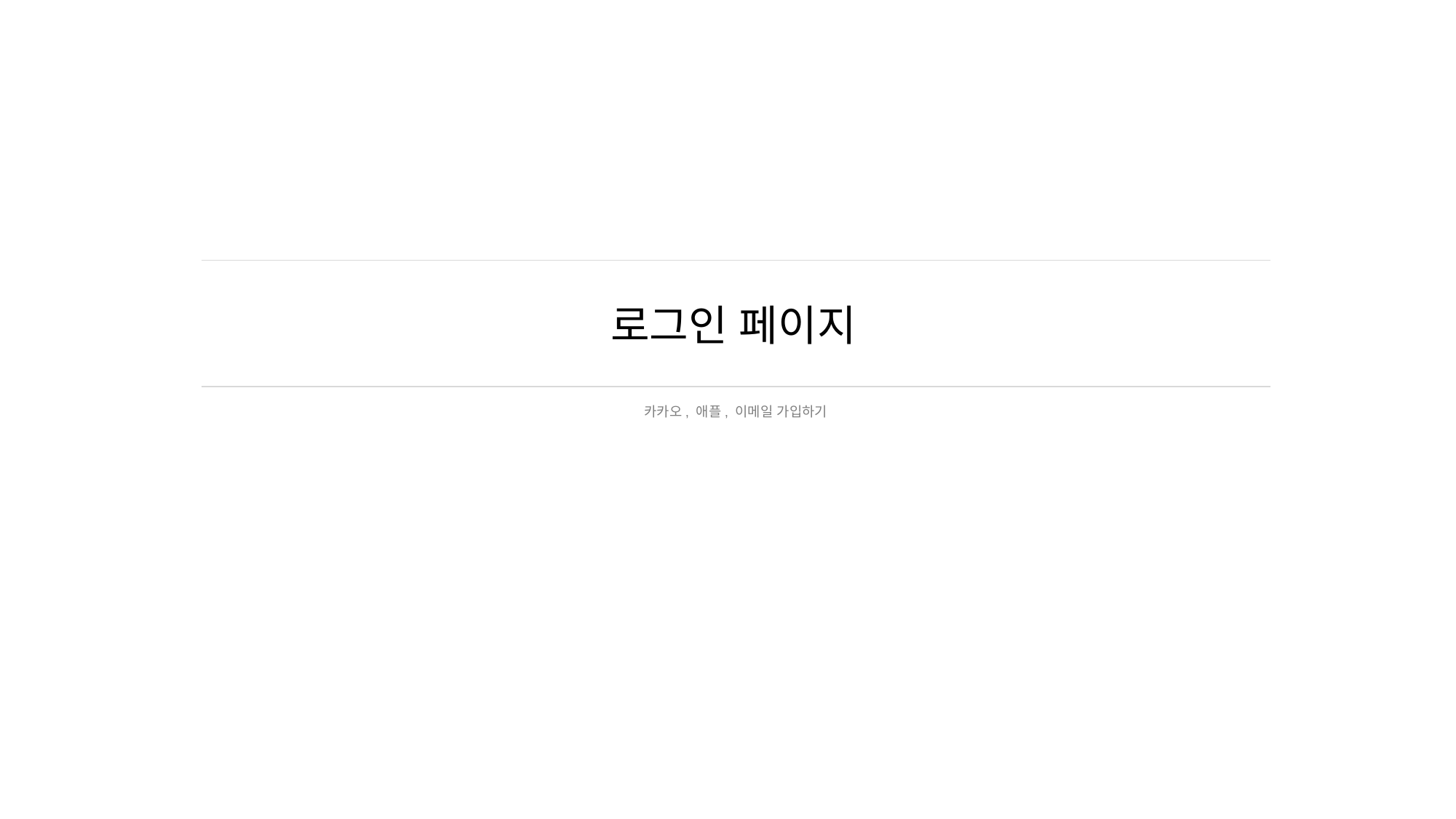

# 로그인 페이지
카카오, 애플, 이메일 가입하기